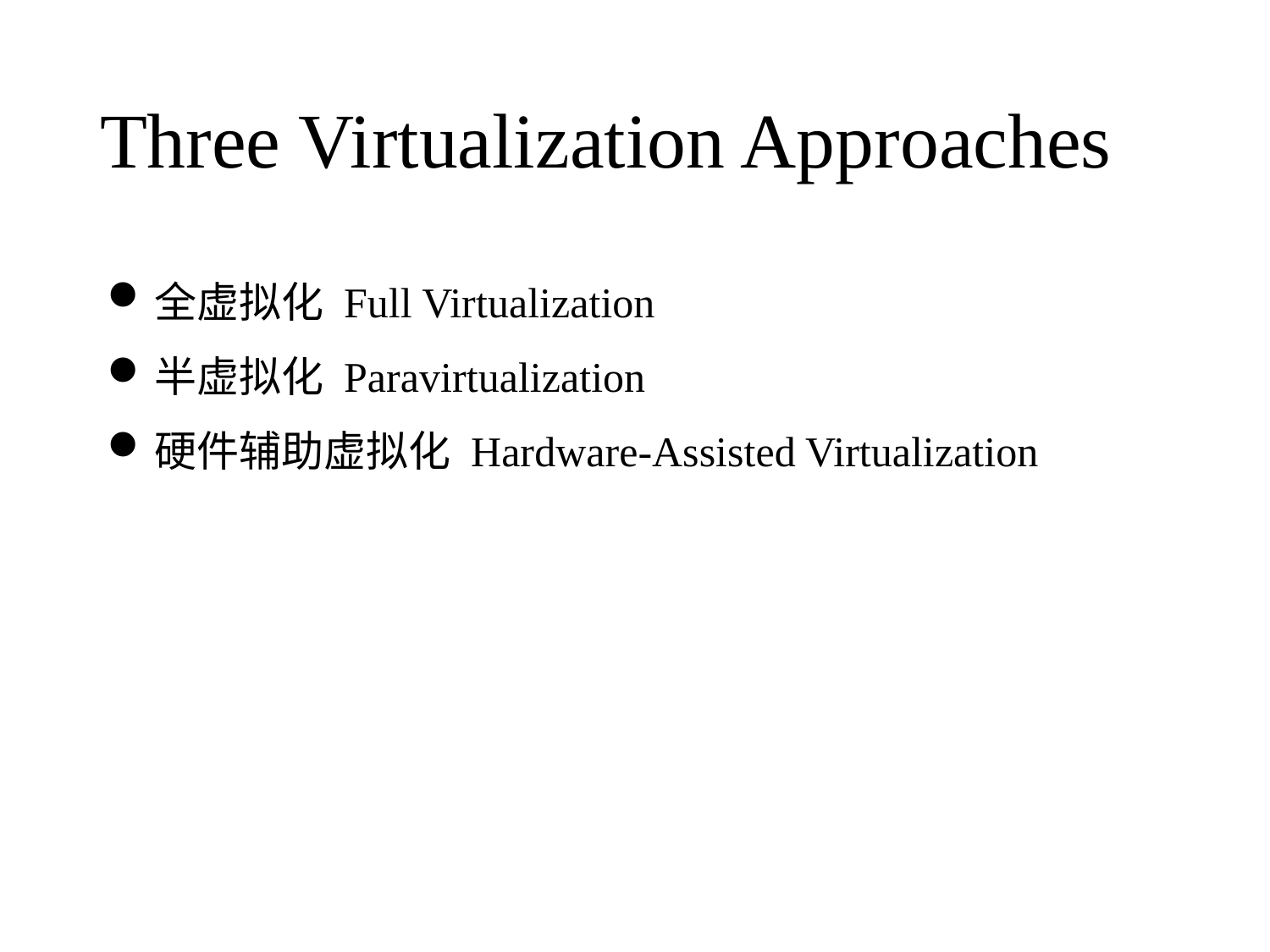

# Three Virtualization Approaches
全虚拟化 Full Virtualization
半虚拟化 Paravirtualization
硬件辅助虚拟化 Hardware-Assisted Virtualization